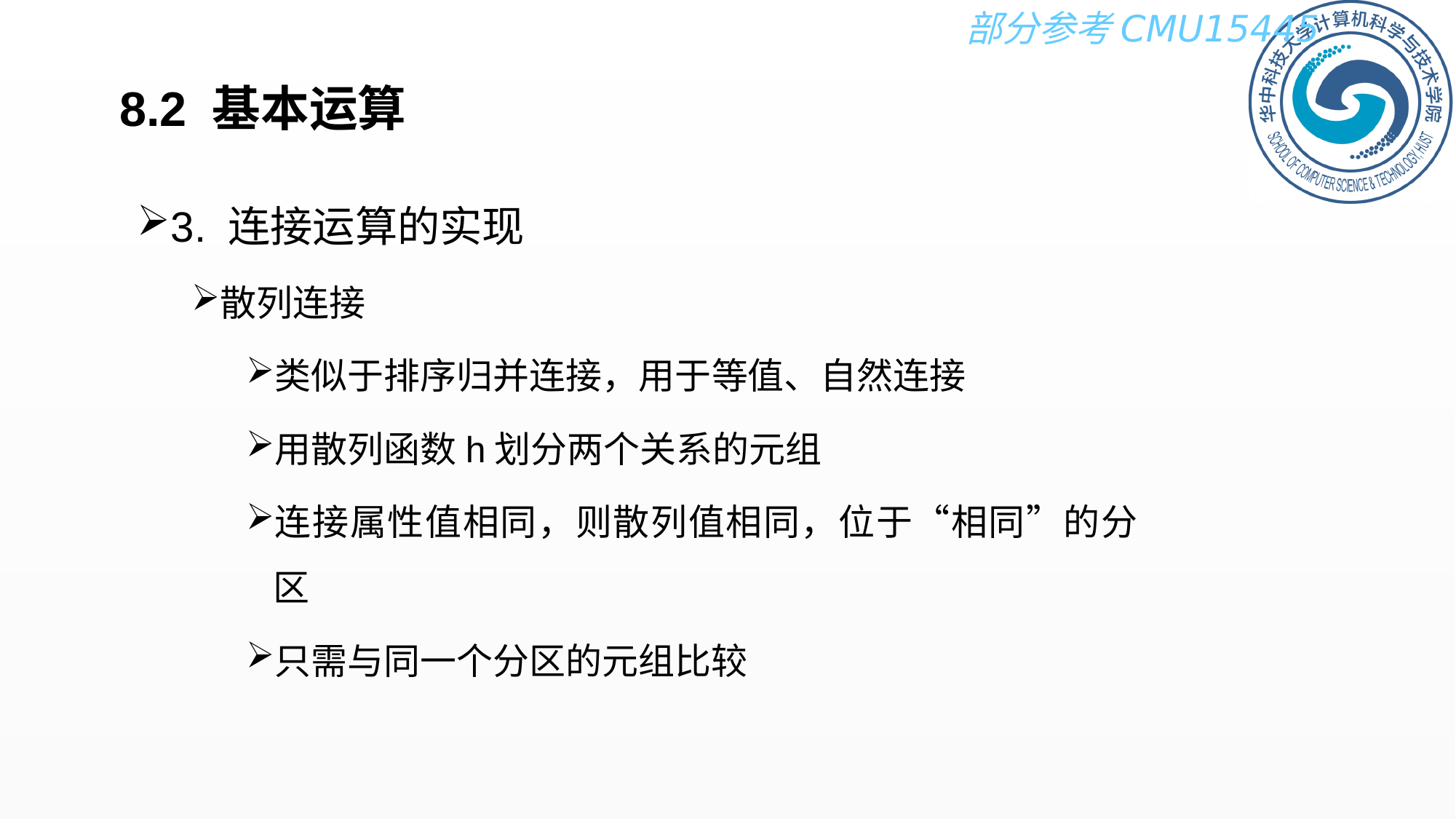

# 8.2 基本运算
3. 连接运算的实现
散列连接
类似于排序归并连接，用于等值、自然连接
用散列函数h划分两个关系的元组
连接属性值相同，则散列值相同，位于“相同”的分区
只需与同一个分区的元组比较